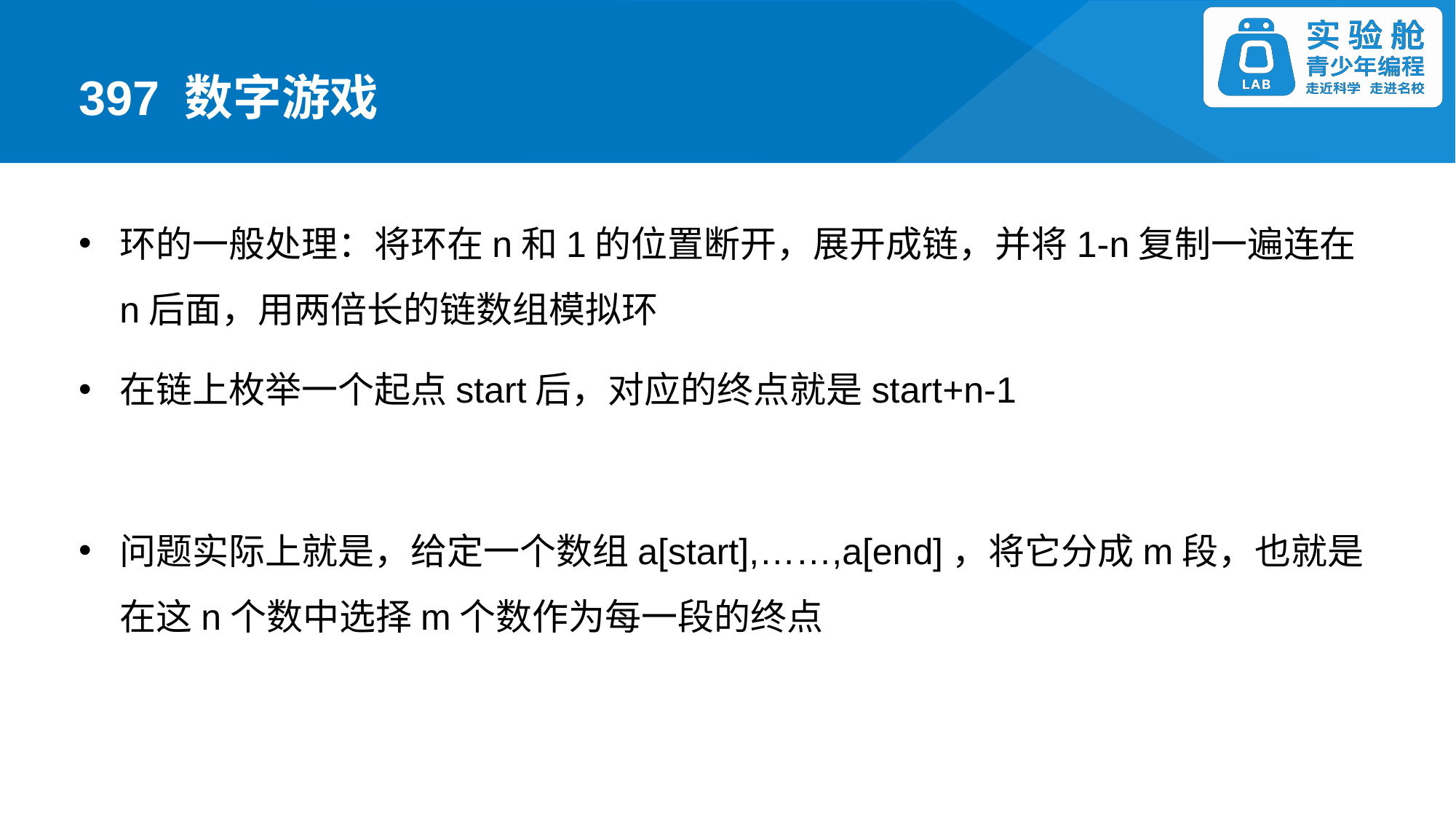

397 数字游戏
环的一般处理：将环在n和1的位置断开，展开成链，并将1-n复制一遍连在n后面，用两倍长的链数组模拟环
在链上枚举一个起点start后，对应的终点就是start+n-1

问题实际上就是，给定一个数组a[start],……,a[end]，将它分成m段，也就是在这n个数中选择m个数作为每一段的终点